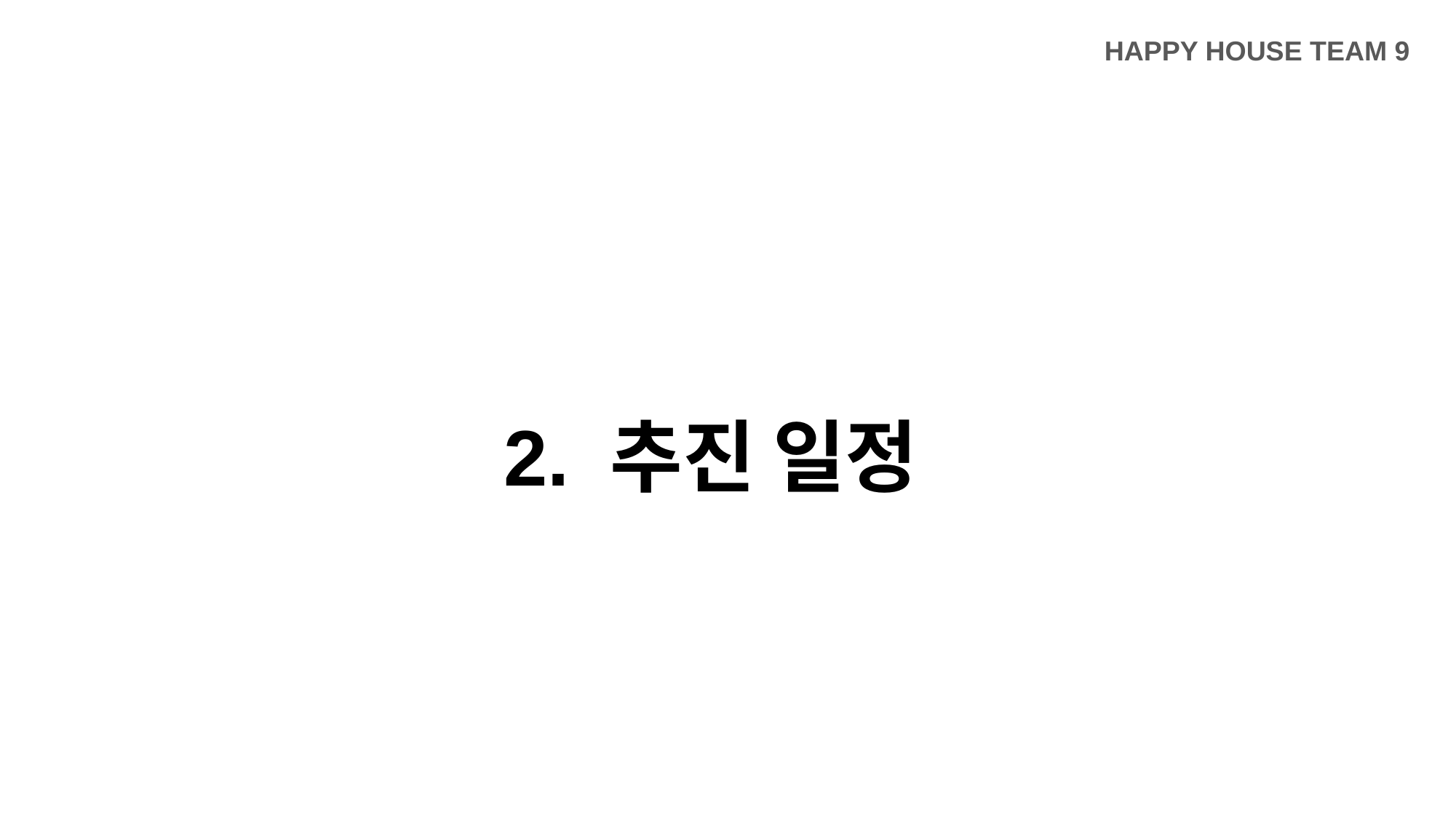

HAPPY HOUSE TEAM 9

2. 추진 일정